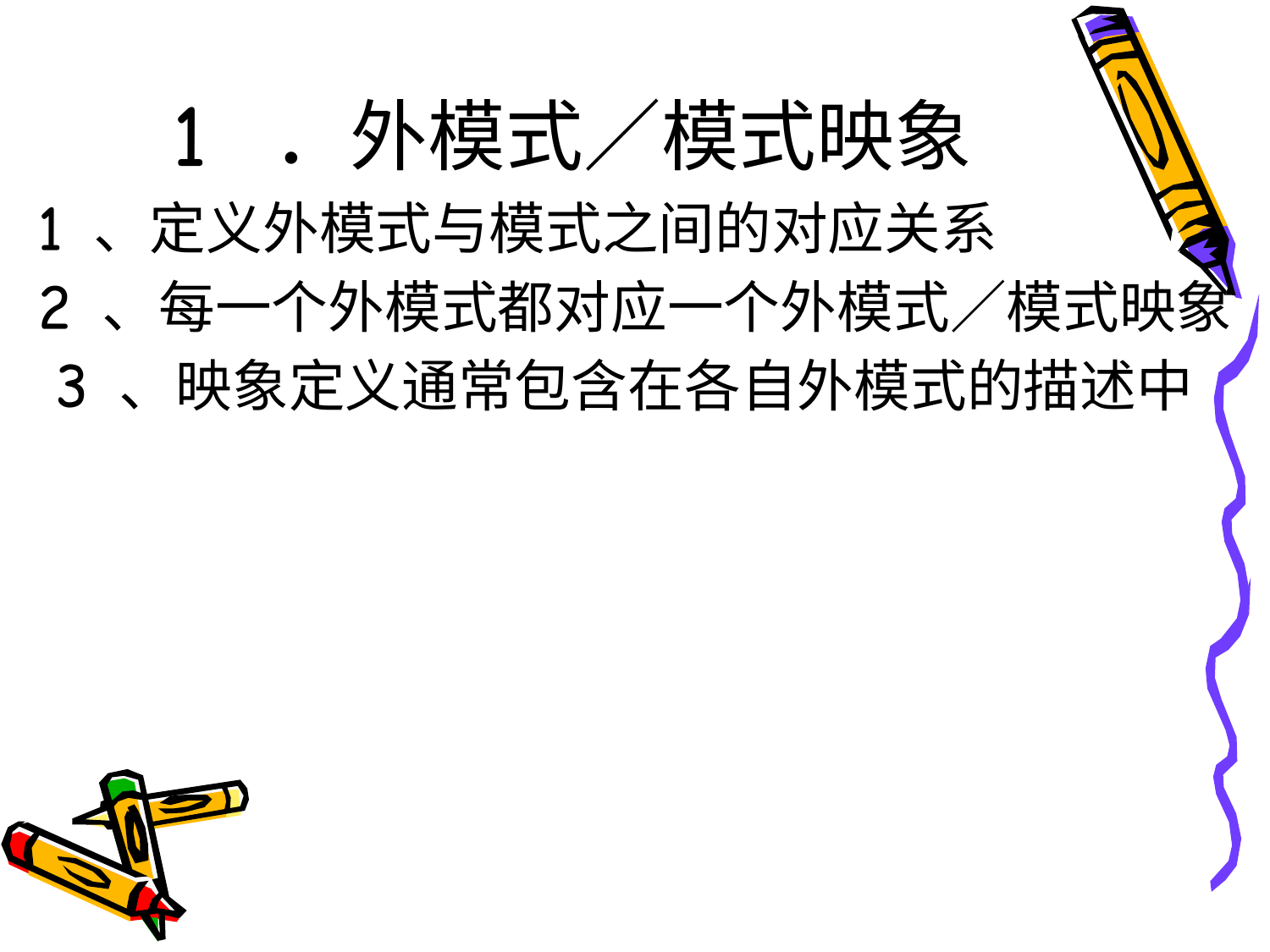

# 1  ．外模式／模式映象
1 、定义外模式与模式之间的对应关系
2 、每一个外模式都对应一个外模式／模式映象
 3 、映象定义通常包含在各自外模式的描述中